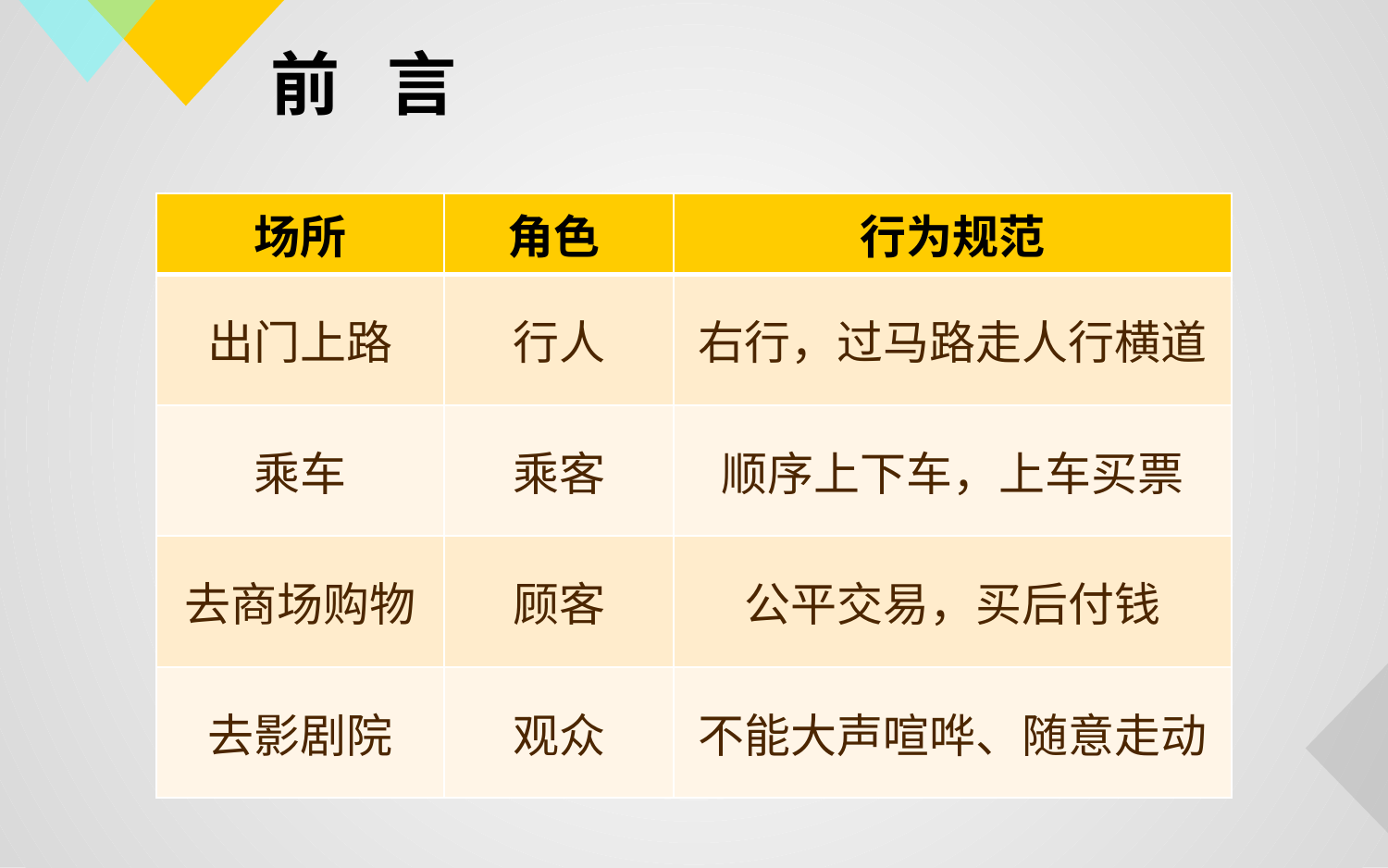

# 前   言
| 场所 | 角色 | 行为规范 |
| --- | --- | --- |
| 出门上路 | 行人 | 右行，过马路走人行横道 |
| 乘车 | 乘客 | 顺序上下车，上车买票 |
| 去商场购物 | 顾客 | 公平交易，买后付钱 |
| 去影剧院 | 观众 | 不能大声喧哗、随意走动 |